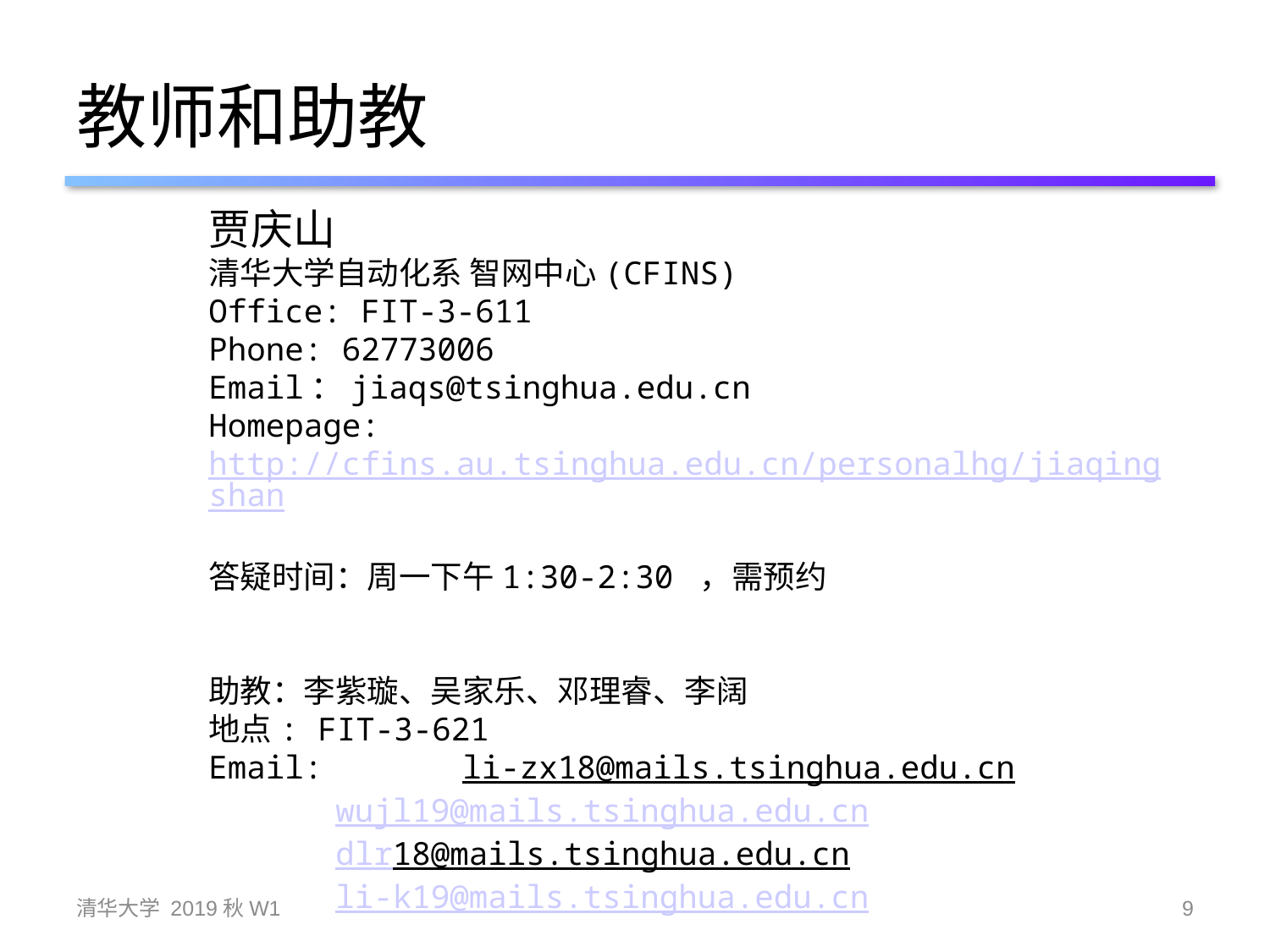

# 教师和助教
贾庆山
清华大学自动化系 智网中心(CFINS)
Office: FIT-3-611
Phone: 62773006
Email：jiaqs@tsinghua.edu.cn
Homepage: http://cfins.au.tsinghua.edu.cn/personalhg/jiaqingshan
答疑时间：周一下午1:30-2:30 ，需预约

助教：李紫璇、吴家乐、邓理睿、李阔
地点: FIT-3-621
Email: 	li-zx18@mails.tsinghua.edu.cn
	wujl19@mails.tsinghua.edu.cn
	dlr18@mails.tsinghua.edu.cn
	li-k19@mails.tsinghua.edu.cn
清华大学 2019秋W1
9